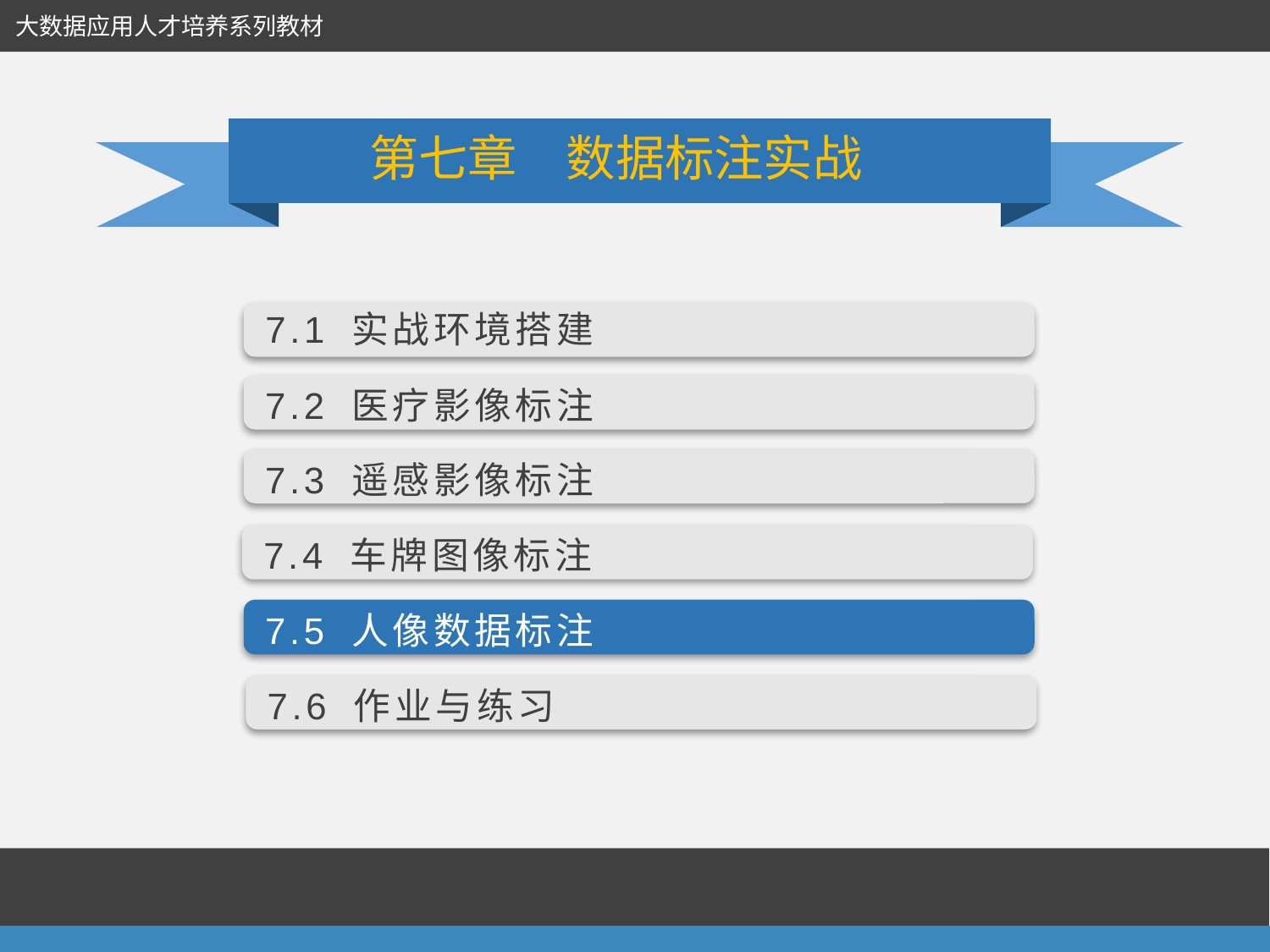

大数据应用人才培养系列教材

第七章　数据标注实战
7.1 实战环境搭建

7.2 医疗影像标注

7.3 遥感影像标注

7.4 车牌图像标注

7.5 人像数据标注

7.6 作业与练习